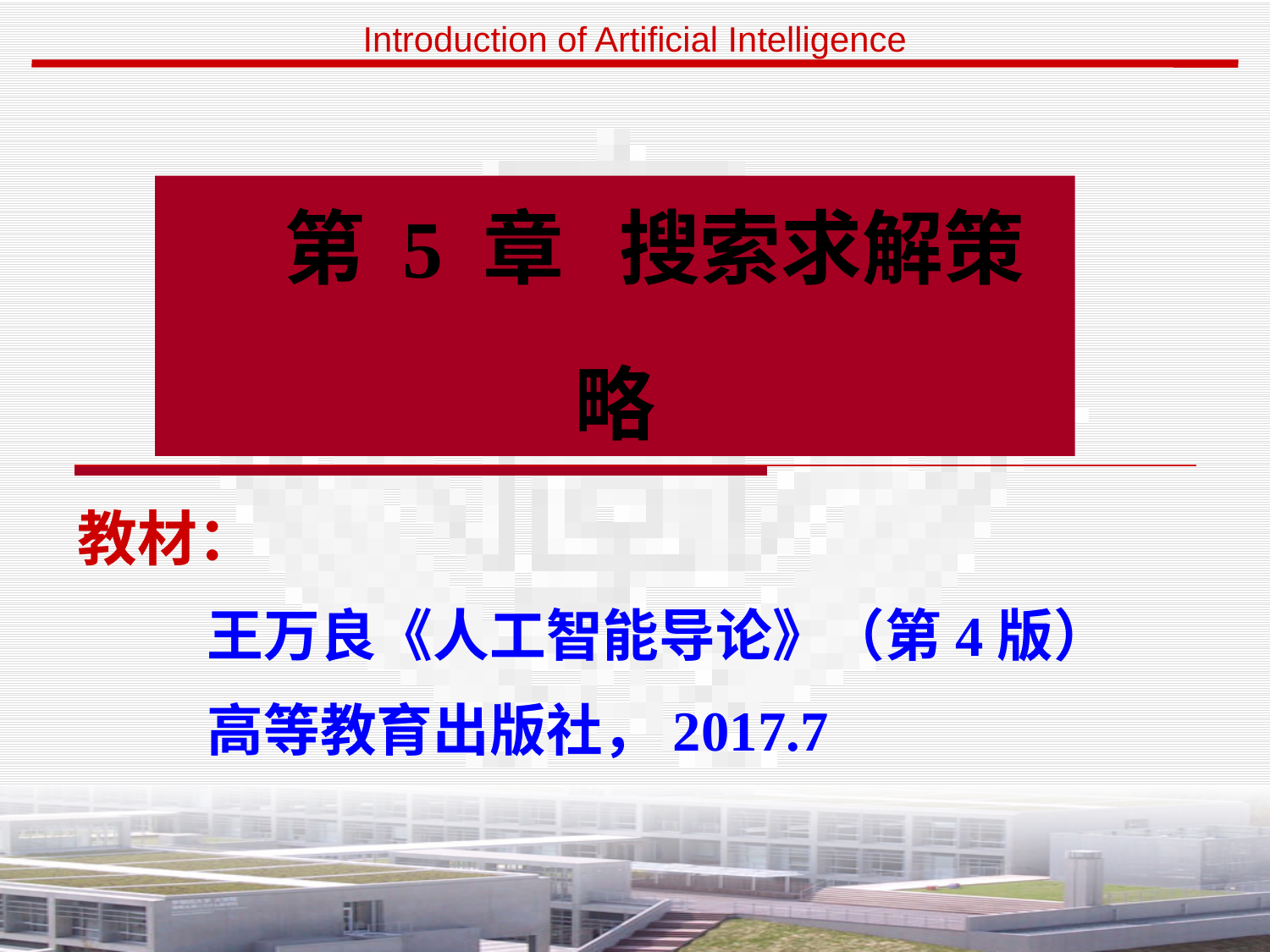

# 第 5 章   搜索求解策略
教材：
         王万良《人工智能导论》（第4版）
         高等教育出版社，2017.7